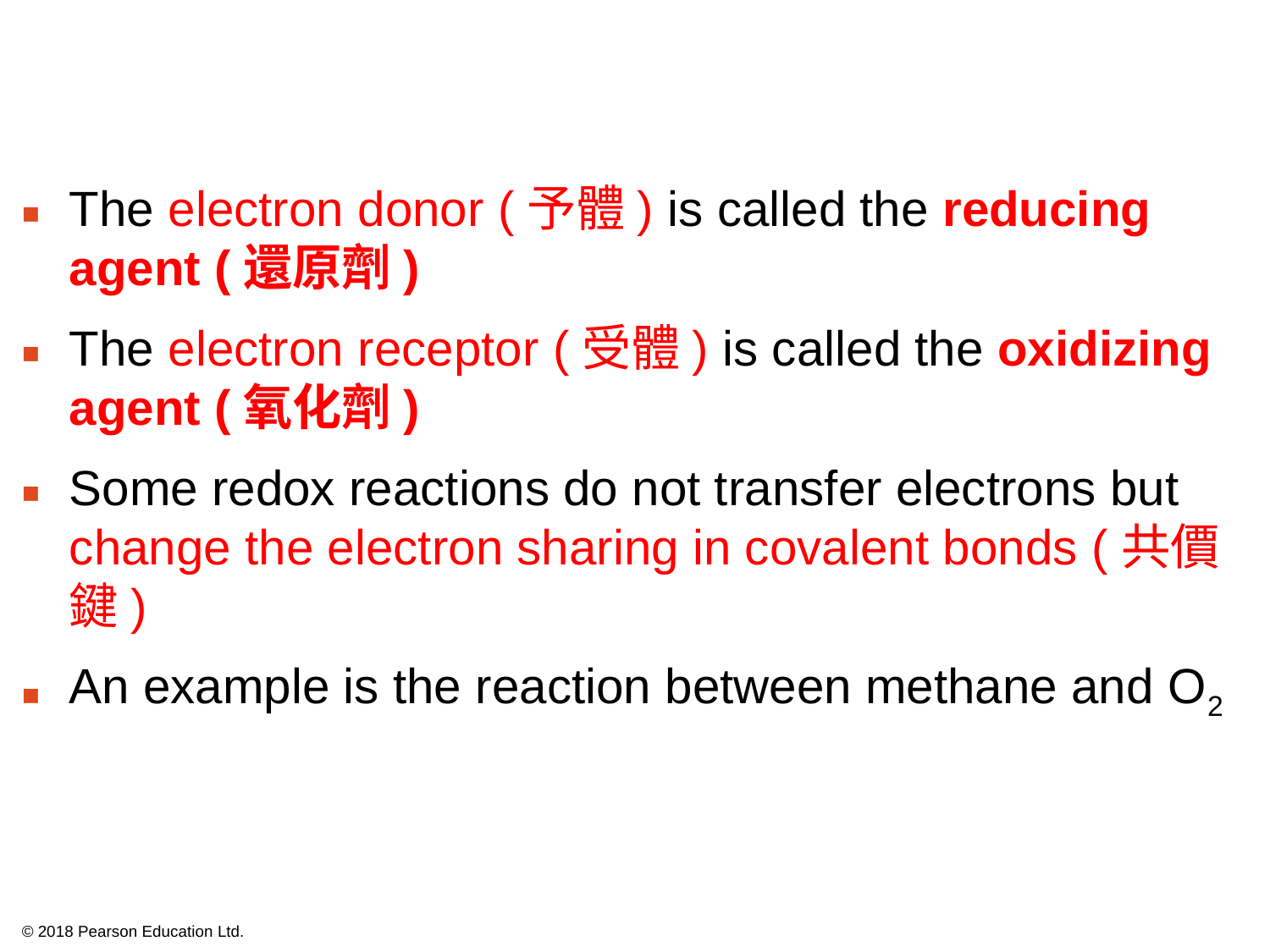

The electron donor (予體) is called the reducing agent (還原劑)
The electron receptor (受體) is called the oxidizing agent (氧化劑)
Some redox reactions do not transfer electrons but change the electron sharing in covalent bonds (共價鍵)
An example is the reaction between methane and O2

© 2018 Pearson Education Ltd.